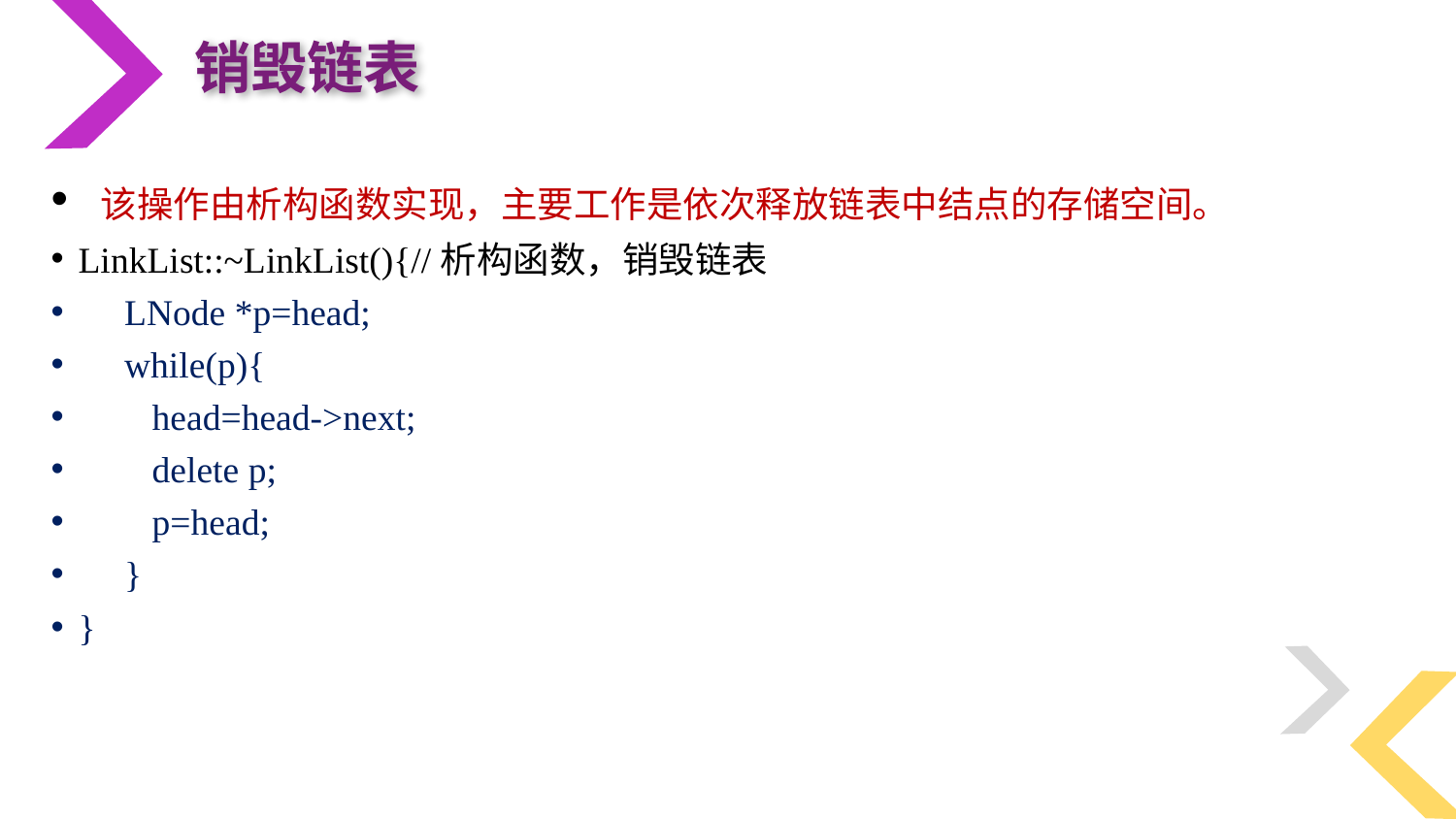

销毁链表
 该操作由析构函数实现，主要工作是依次释放链表中结点的存储空间。
LinkList::~LinkList(){//析构函数，销毁链表
     LNode *p=head;
     while(p){
        head=head->next;
        delete p;
        p=head;
     }
}